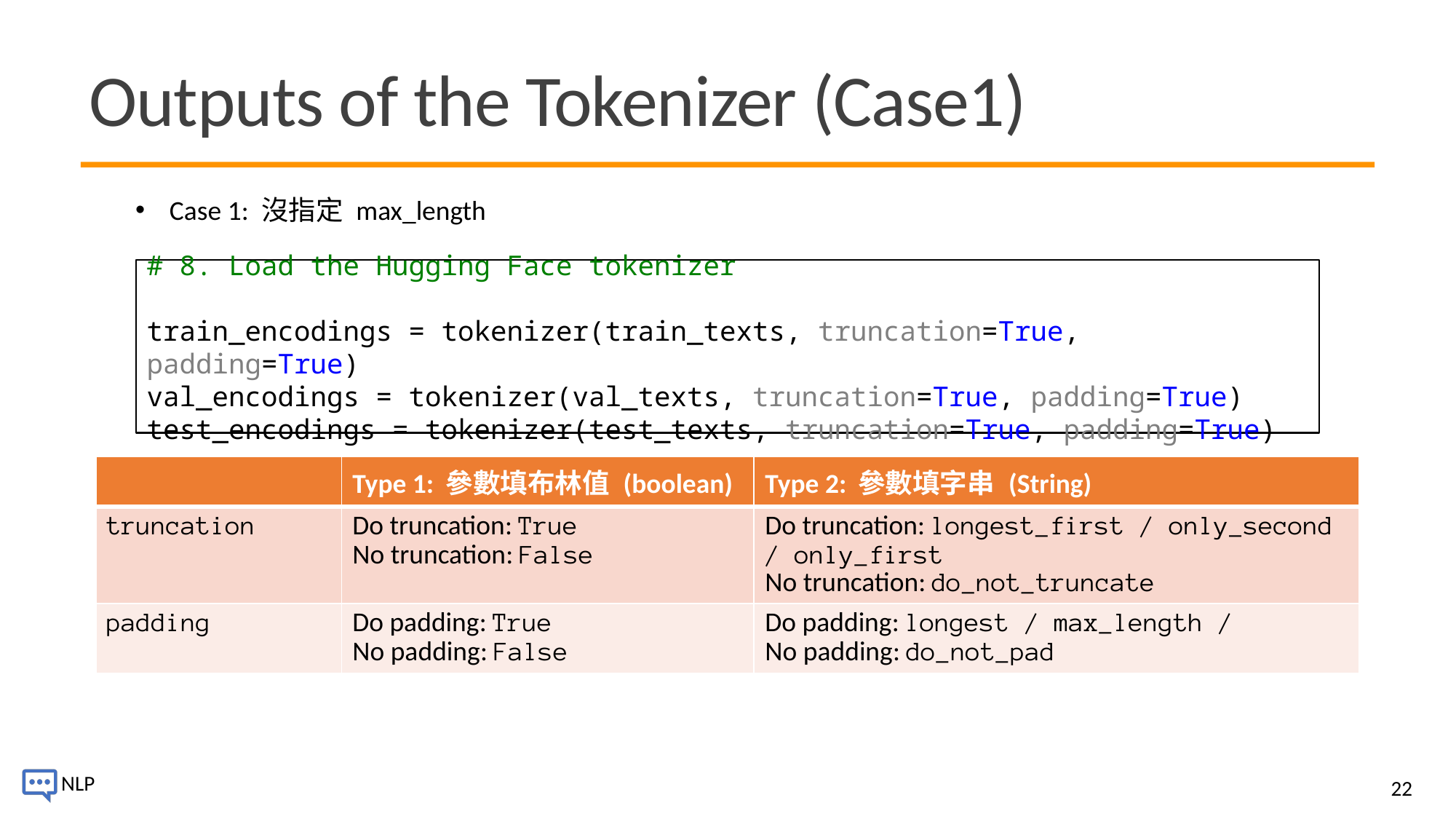

# Outputs of the Tokenizer (Case1)
Case 1: 沒指定 max_length

# 8. Load the Hugging Face tokenizer
train_encodings = tokenizer(train_texts, truncation=True, padding=True)
val_encodings = tokenizer(val_texts, truncation=True, padding=True)
test_encodings = tokenizer(test_texts, truncation=True, padding=True)
|  | Type 1: 參數填布林值 (boolean) | Type 2: 參數填字串 (String) |
| --- | --- | --- |
| truncation | Do truncation: True No truncation: False | Do truncation: longest\_first / only\_second / only\_first No truncation: do\_not\_truncate |
| padding | Do padding: True No padding: False | Do padding: longest / max\_length / No padding: do\_not\_pad |
22